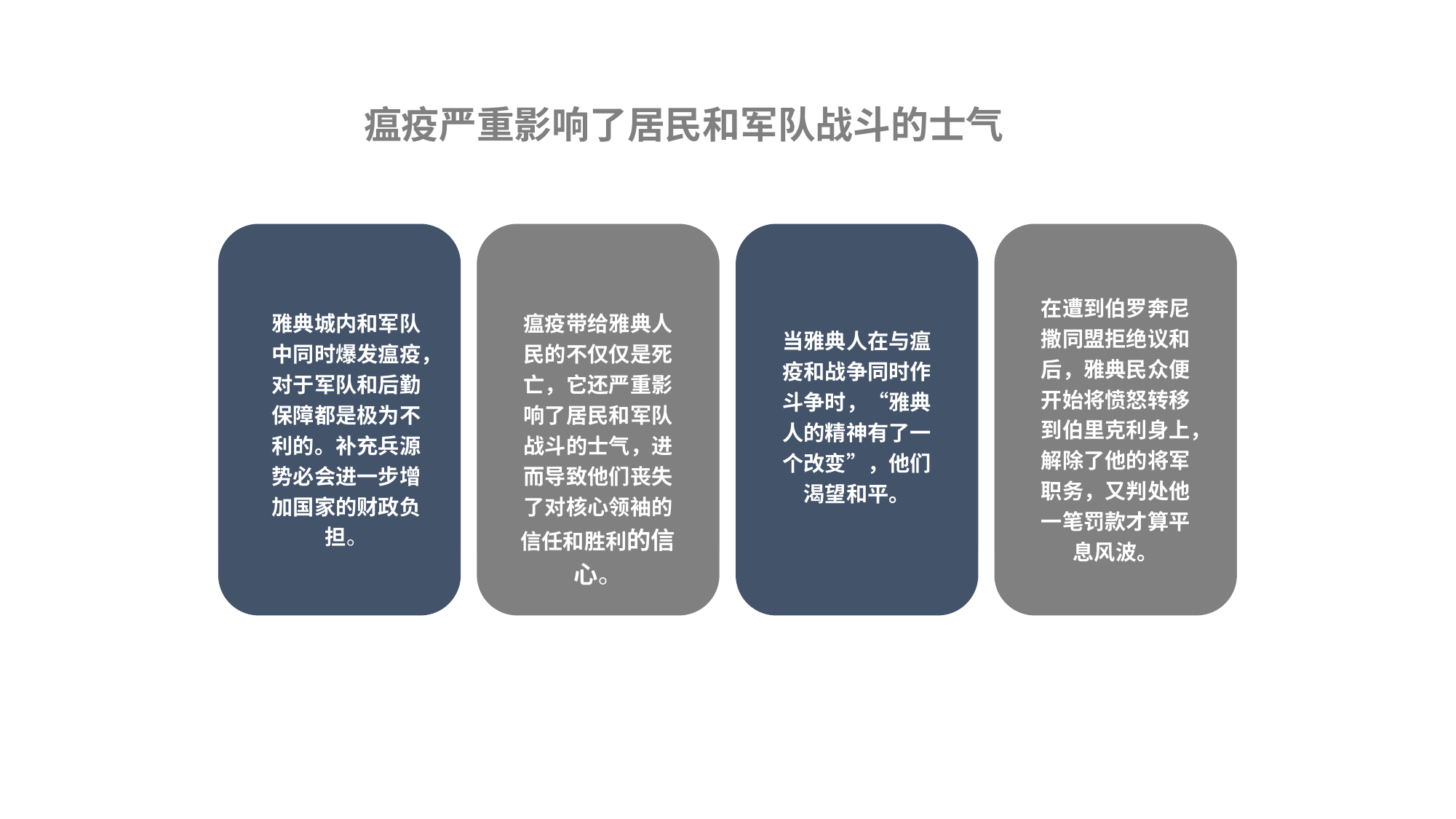

瘟疫严重影响了居民和军队战斗的士气

在遭到伯罗奔尼撒同盟拒绝议和后，雅典民众便开始将愤怒转移到伯里克利身上，解除了他的将军职务，又判处他一笔罚款才算平息风波。
雅典城内和军队中同时爆发瘟疫，对于军队和后勤保障都是极为不利的。补充兵源势必会进一步增加国家的财政负担。
瘟疫带给雅典人民的不仅仅是死亡，它还严重影响了居民和军队战斗的士气，进而导致他们丧失了对核心领袖的信任和胜利的信心。
当雅典人在与瘟疫和战争同时作斗争时，“雅典人的精神有了一个改变”，他们渴望和平。